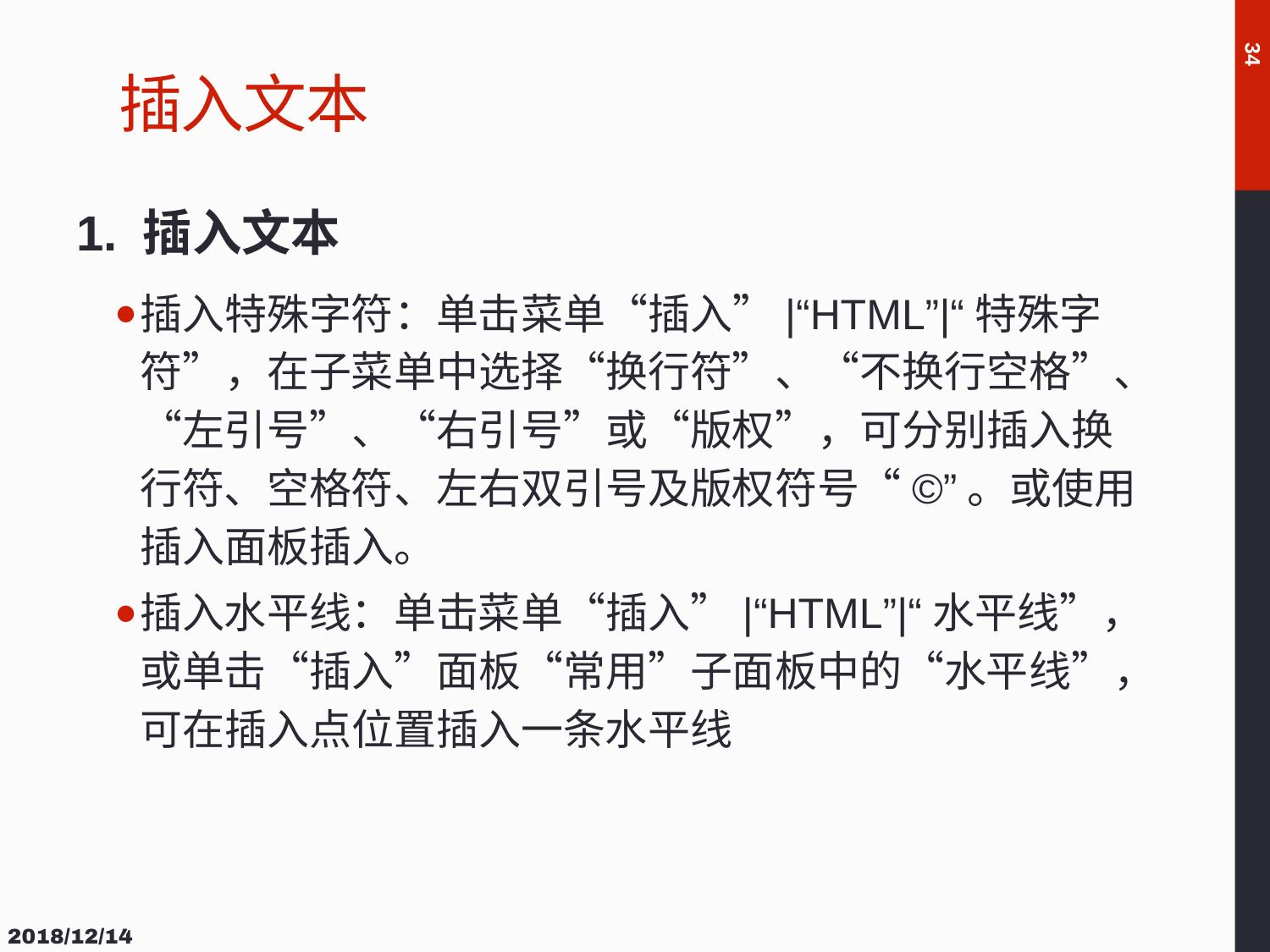

# 插入文本
34
1. 插入文本
插入特殊字符：单击菜单“插入”|“HTML”|“特殊字符”，在子菜单中选择“换行符”、“不换行空格”、“左引号”、“右引号”或“版权”，可分别插入换行符、空格符、左右双引号及版权符号“©”。或使用插入面板插入。
插入水平线：单击菜单“插入”|“HTML”|“水平线”，或单击“插入”面板“常用”子面板中的“水平线”，可在插入点位置插入一条水平线
2018/12/14